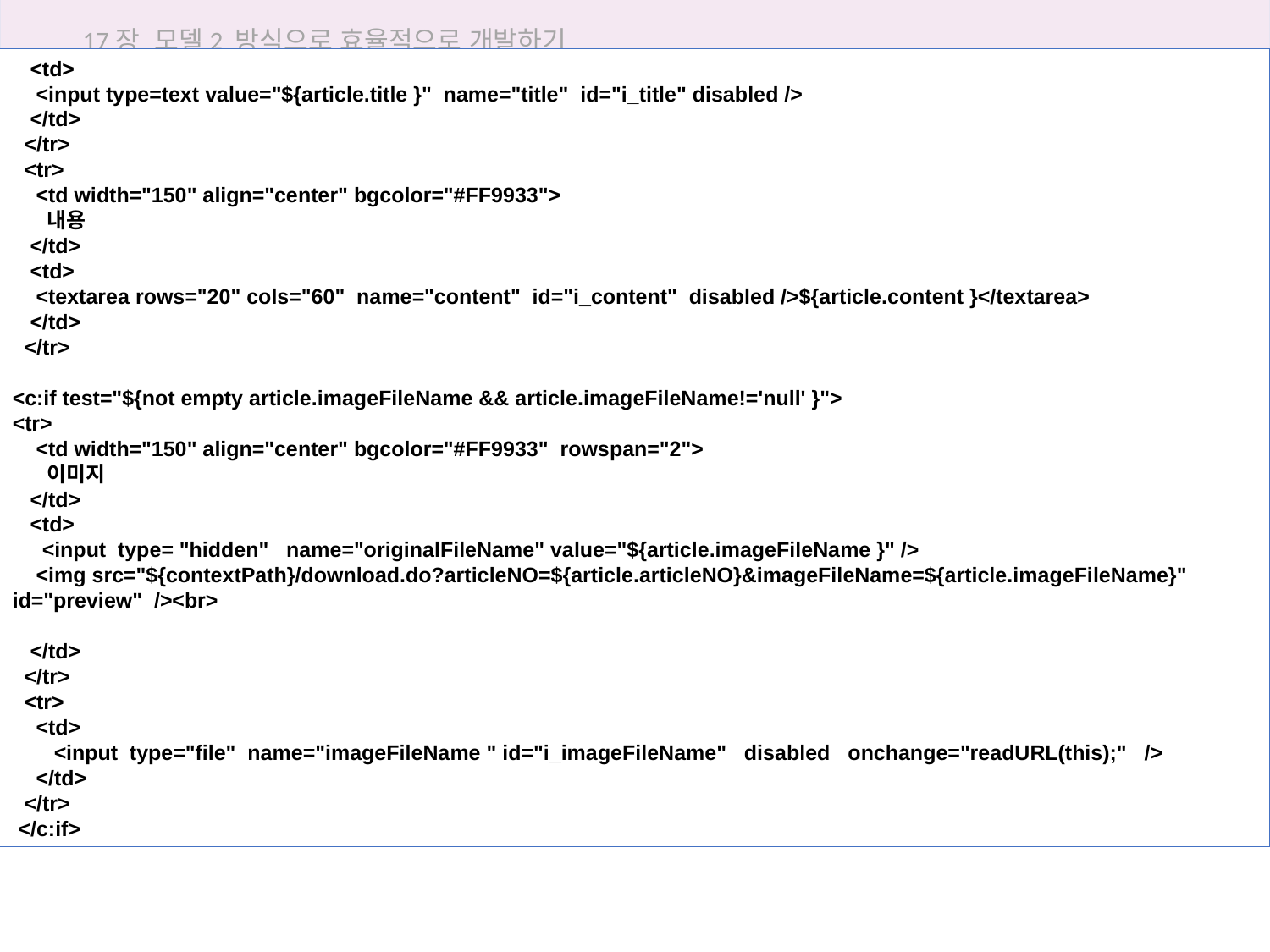

17장  모델2 방식으로 효율적으로 개발하기
   <td>
    <input type=text value="${article.title }"  name="title"  id="i_title" disabled />
   </td>
  </tr>
  <tr>
    <td width="150" align="center" bgcolor="#FF9933">
      내용
   </td>
   <td>
    <textarea rows="20" cols="60"  name="content"  id="i_content"  disabled />${article.content }</textarea>
   </td>
  </tr>

<c:if test="${not empty article.imageFileName && article.imageFileName!='null' }">
<tr>
    <td width="150" align="center" bgcolor="#FF9933"  rowspan="2">
      이미지
   </td>
   <td>
     <input  type= "hidden"   name="originalFileName" value="${article.imageFileName }" />
    <img src="${contextPath}/download.do?articleNO=${article.articleNO}&imageFileName=${article.imageFileName}" id="preview"  /><br>

   </td>
  </tr>
  <tr>
    <td>
       <input  type="file"  name="imageFileName " id="i_imageFileName"   disabled   onchange="readURL(this);"   />
    </td>
  </tr>
 </c:if>